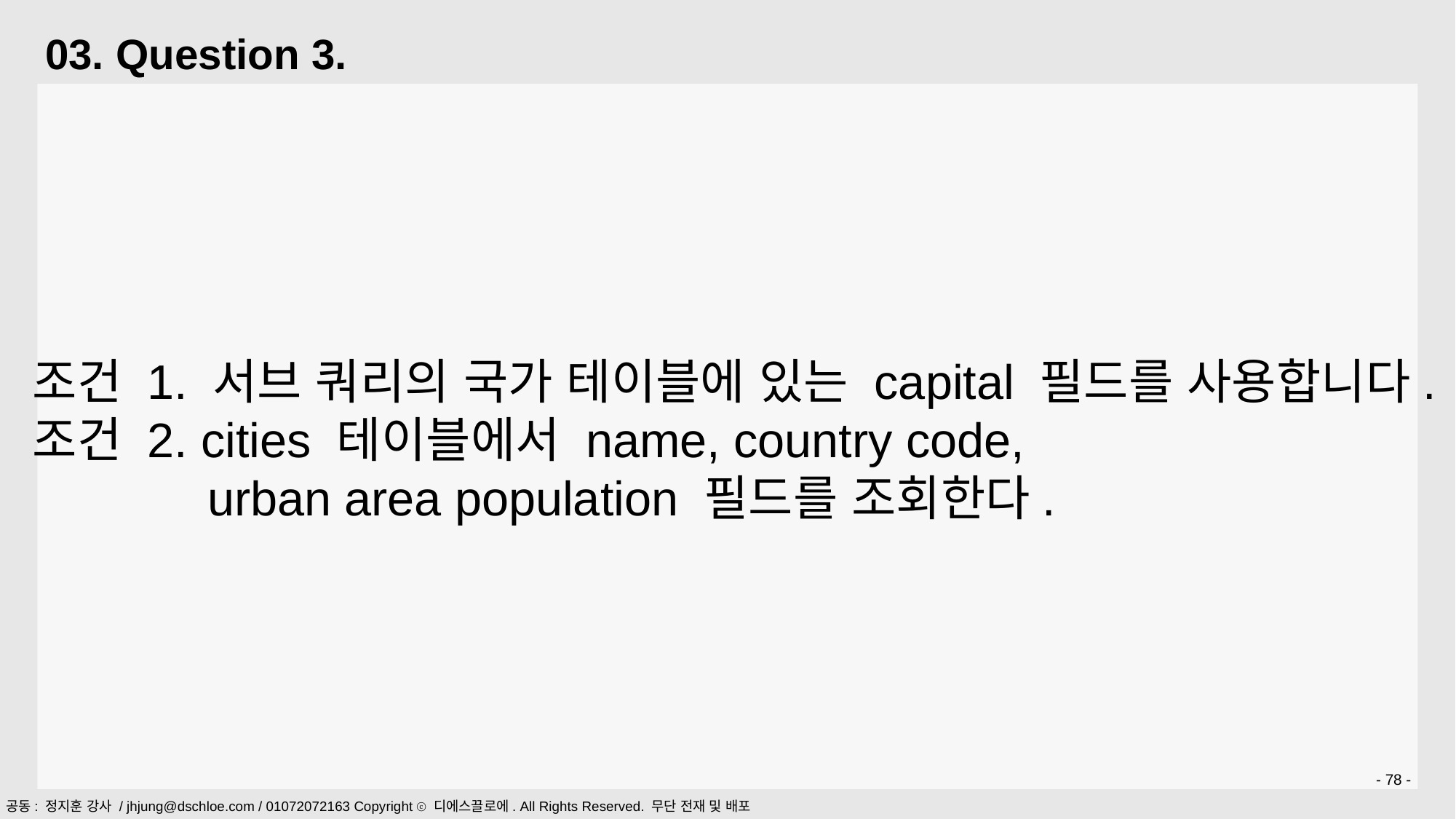

03. Question 3.
조건 1. 서브 쿼리의 국가 테이블에 있는 capital 필드를 사용합니다.
조건 2. cities 테이블에서 name, country code,
             urban area population 필드를 조회한다.
- 78 -